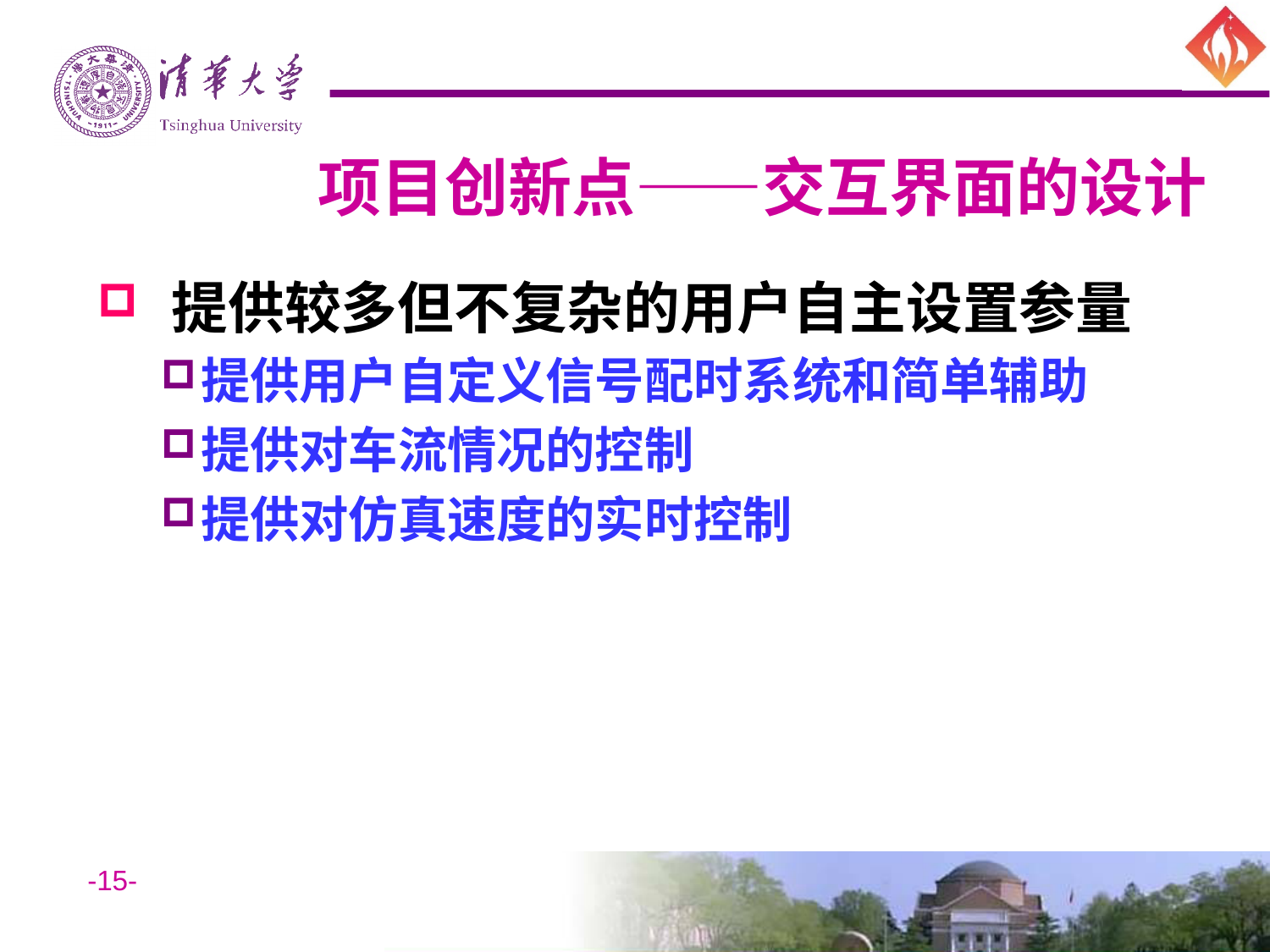

# 项目创新点——交互界面的设计
 提供较多但不复杂的用户自主设置参量
提供用户自定义信号配时系统和简单辅助
提供对车流情况的控制
提供对仿真速度的实时控制